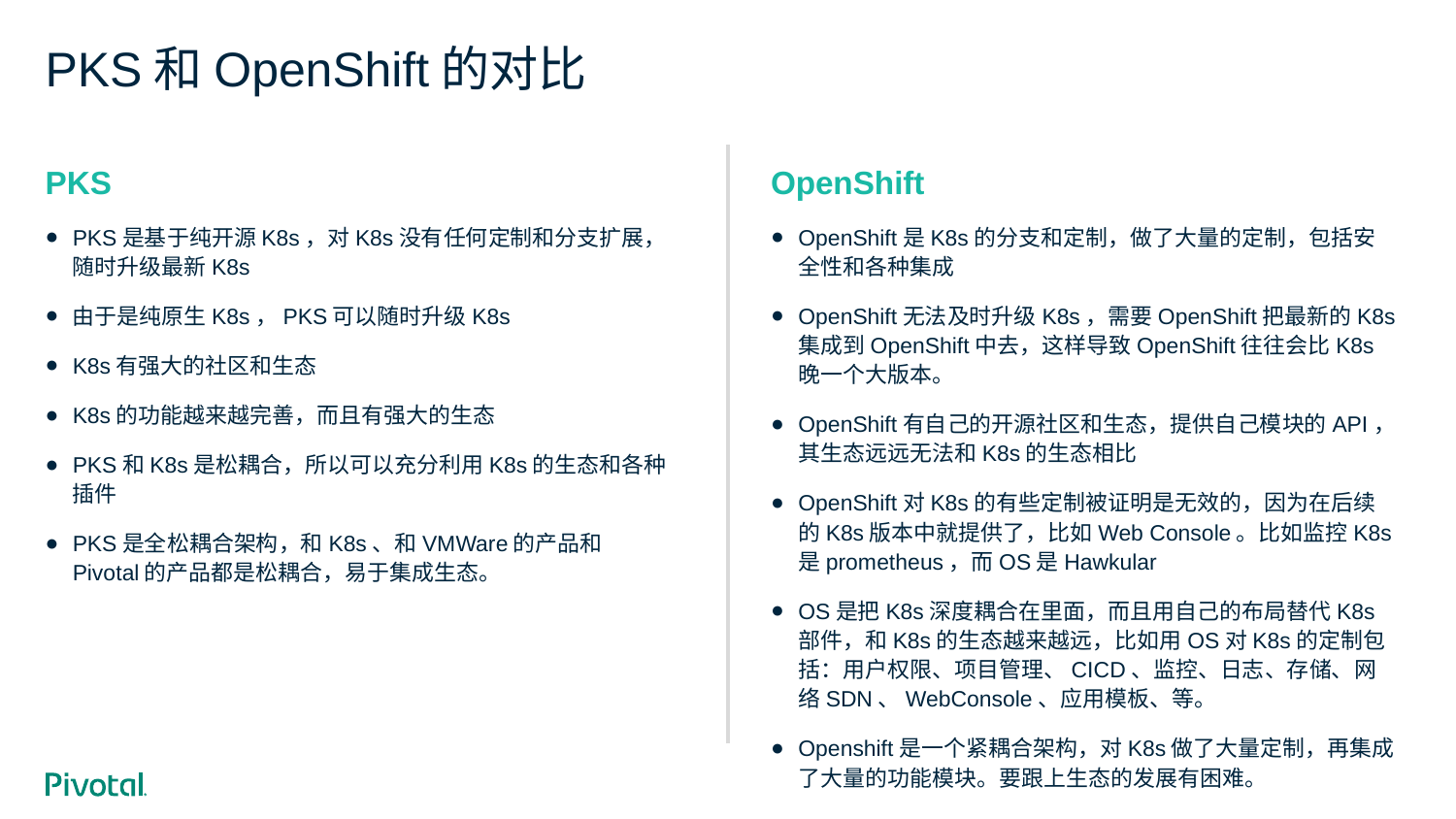

# PKS和OpenShift的对比
PKS
PKS是基于纯开源K8s，对K8s没有任何定制和分支扩展，随时升级最新K8s
由于是纯原生K8s，PKS可以随时升级K8s
K8s有强大的社区和生态
K8s的功能越来越完善，而且有强大的生态
PKS和K8s是松耦合，所以可以充分利用K8s的生态和各种插件
PKS是全松耦合架构，和K8s、和VMWare的产品和Pivotal的产品都是松耦合，易于集成生态。

OpenShift
OpenShift是K8s的分支和定制，做了大量的定制，包括安全性和各种集成
OpenShift无法及时升级K8s，需要OpenShift把最新的K8s集成到OpenShift中去，这样导致OpenShift往往会比K8s晚一个大版本。
OpenShift有自己的开源社区和生态，提供自己模块的API，其生态远远无法和K8s的生态相比
OpenShift对K8s的有些定制被证明是无效的，因为在后续的K8s版本中就提供了，比如Web Console。比如监控K8s是prometheus，而OS是Hawkular
OS是把K8s深度耦合在里面，而且用自己的布局替代K8s部件，和K8s的生态越来越远，比如用OS对K8s的定制包括：用户权限、项目管理、CICD、监控、日志、存储、网络SDN、WebConsole、应用模板、等。
Openshift是一个紧耦合架构，对K8s做了大量定制，再集成了大量的功能模块。要跟上生态的发展有困难。